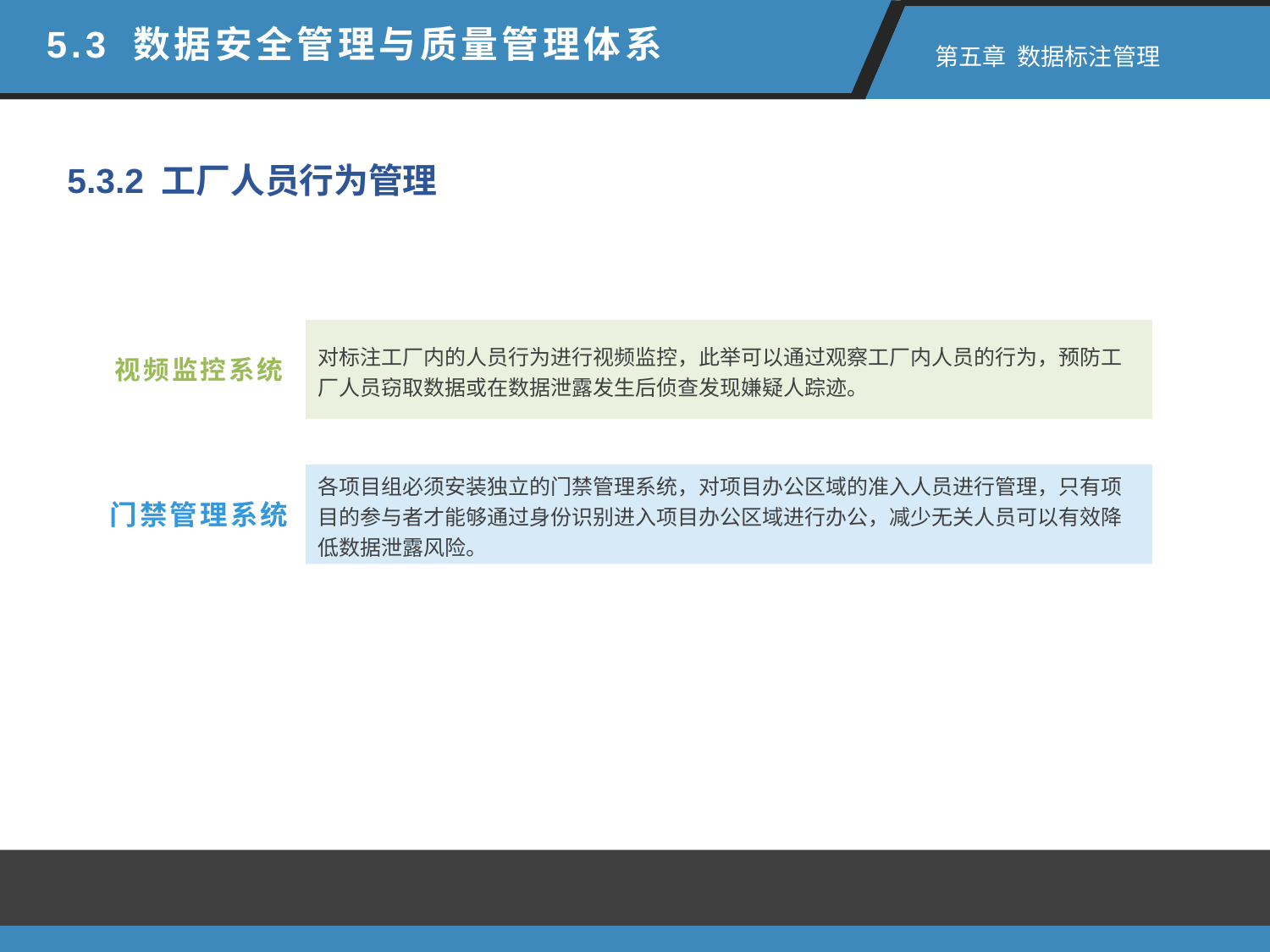

5.3 数据安全管理与质量管理体系
  第五章  数据标注管理
5.3.2 工厂人员行为管理
对标注工厂内的人员行为进行视频监控，此举可以通过观察工厂内人员的行为，预防工厂人员窃取数据或在数据泄露发生后侦查发现嫌疑人踪迹。
视频监控系统
各项目组必须安装独立的门禁管理系统，对项目办公区域的准入人员进行管理，只有项目的参与者才能够通过身份识别进入项目办公区域进行办公，减少无关人员可以有效降低数据泄露风险。
门禁管理系统